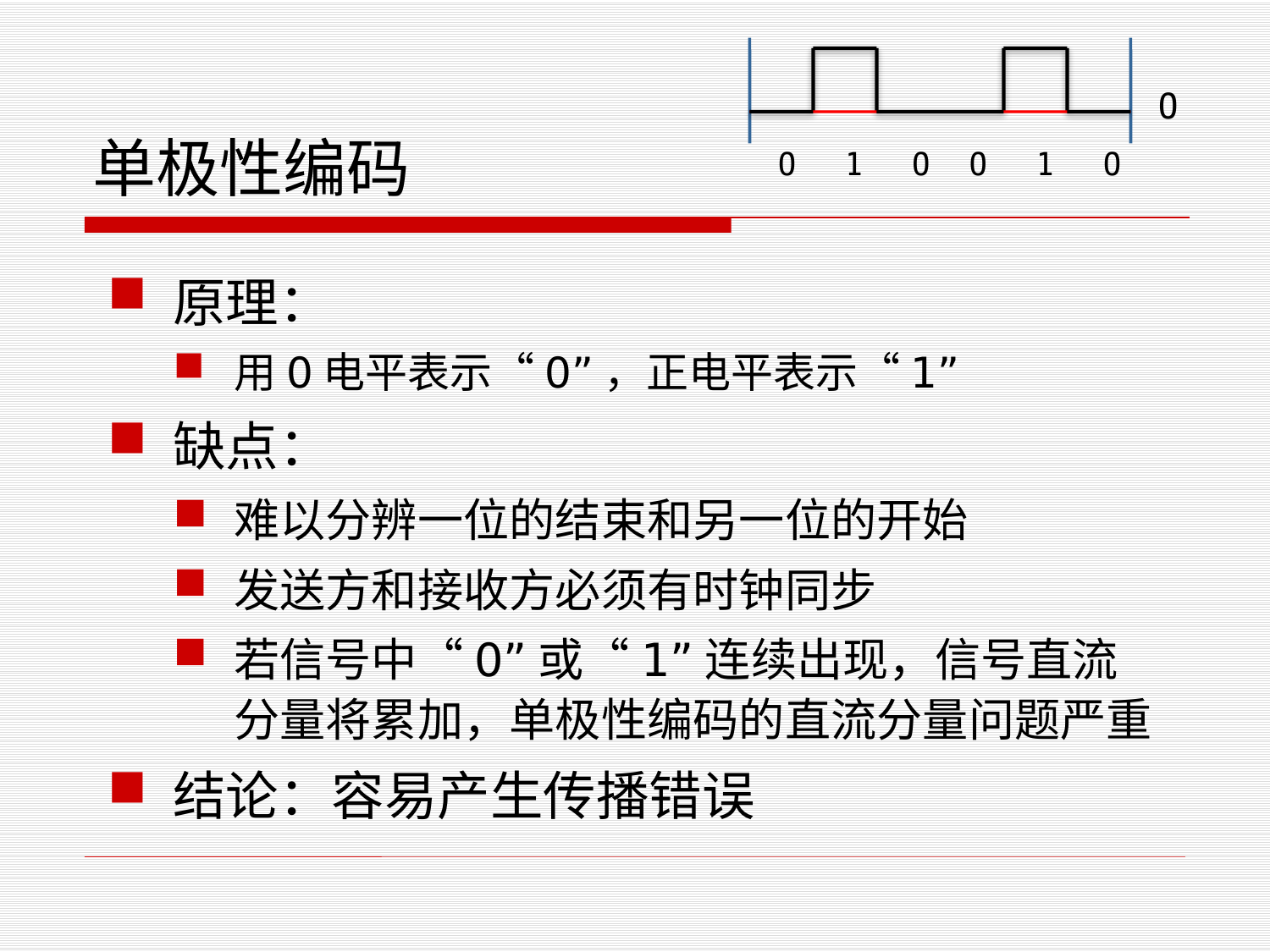

# 单极性编码

0

0     1     0    0     1     0
原理：
用0电平表示“0”，正电平表示“1”
缺点：
难以分辨一位的结束和另一位的开始
发送方和接收方必须有时钟同步
若信号中“0”或“1”连续出现，信号直流分量将累加，单极性编码的直流分量问题严重
结论：容易产生传播错误